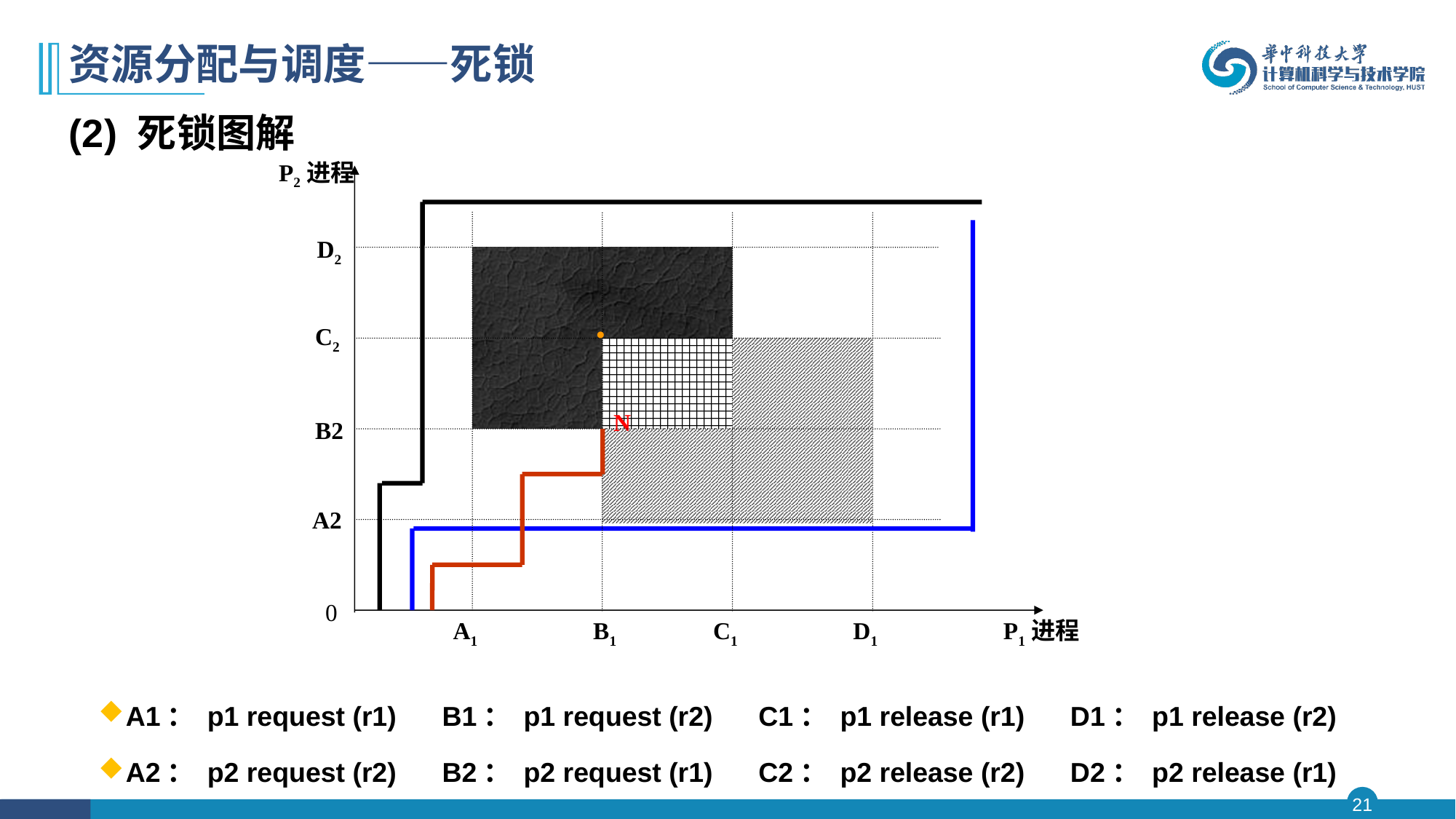

# 资源分配与调度——死锁
(2) 死锁图解
P2进程

D2

•
C2

N
B2

A2

0

A1
B1
C1
D1
P1进程
A1： p1 request (r1)      B1： p1 request (r2)      C1： p1 release (r1)      D1： p1 release (r2)
A2： p2 request (r2)      B2： p2 request (r1)      C2： p2 release (r2)      D2： p2 release (r1)